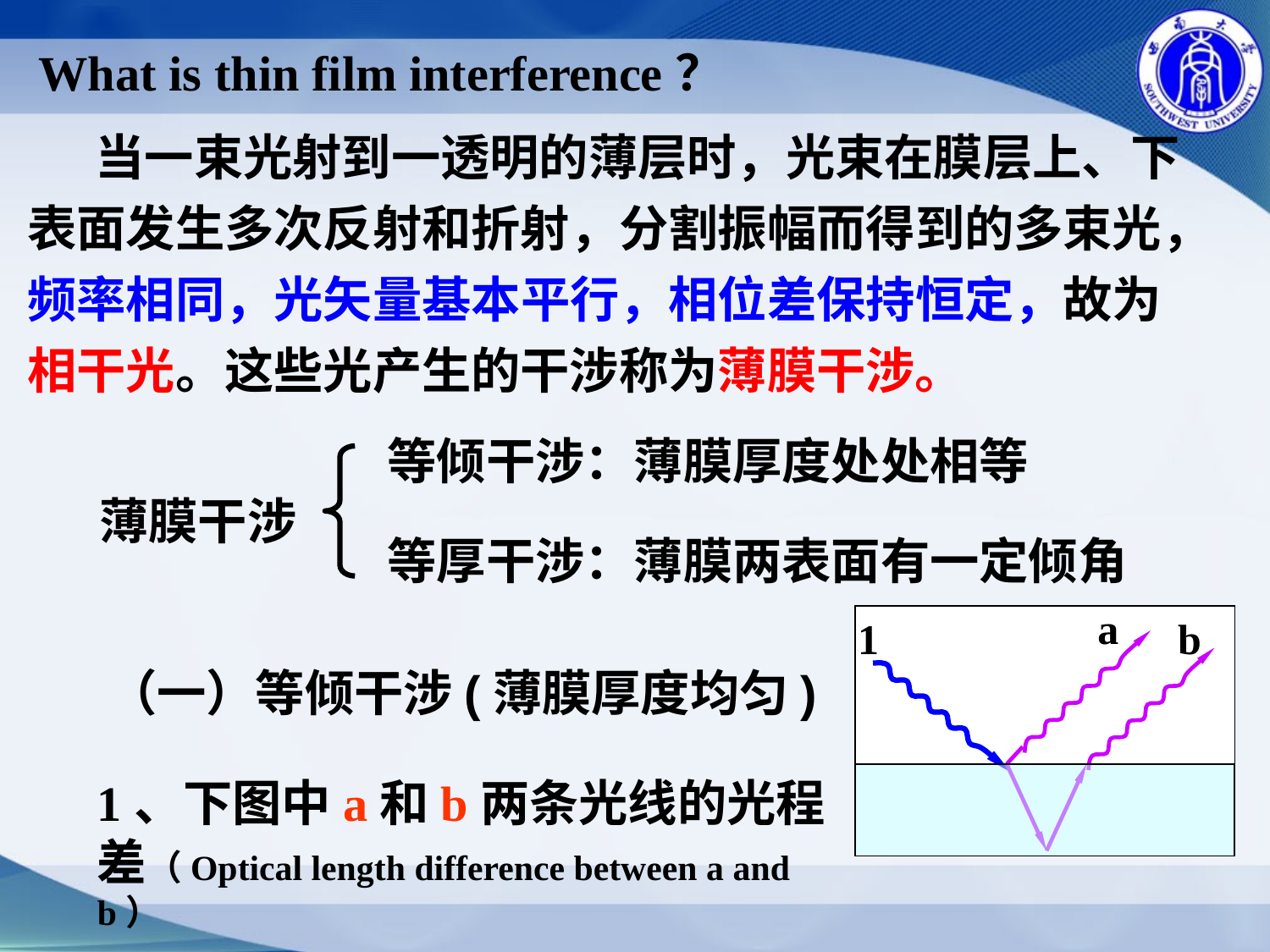

What is thin film interference？
     当一束光射到一透明的薄层时，光束在膜层上、下表面发生多次反射和折射，分割振幅而得到的多束光，频率相同，光矢量基本平行，相位差保持恒定，故为相干光。这些光产生的干涉称为薄膜干涉。
等倾干涉：薄膜厚度处处相等

薄膜干涉
等厚干涉：薄膜两表面有一定倾角
a
1

b
（一）等倾干涉(薄膜厚度均匀)
1、下图中a和b两条光线的光程差（Optical length difference between a and b）